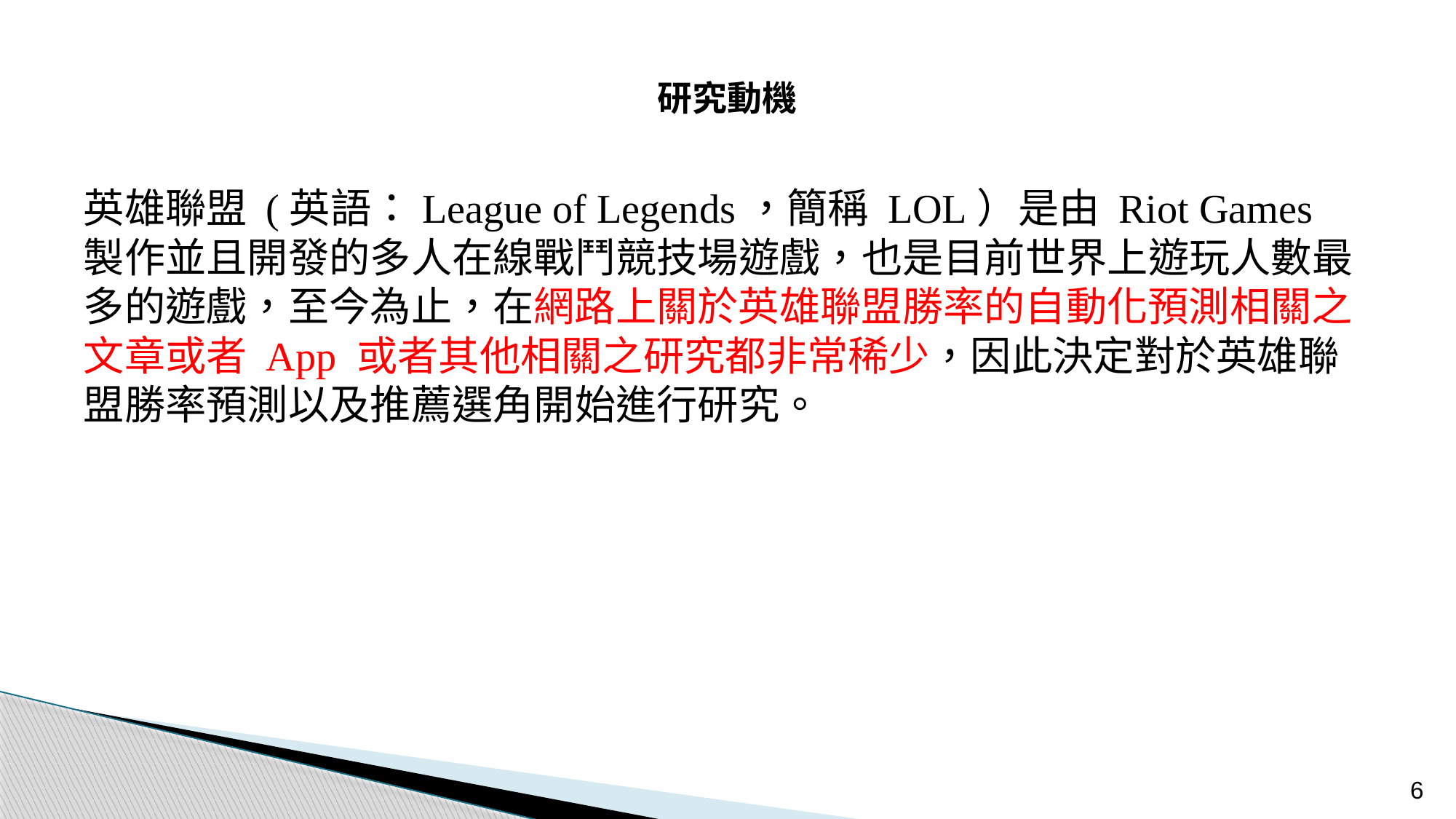

# 研究動機
英雄聯盟 (英語：League of Legends，簡稱 LOL）是由 Riot Games 製作並且開發的多人在線戰鬥競技場遊戲，也是目前世界上遊玩人數最多的遊戲，至今為止，在網路上關於英雄聯盟勝率的自動化預測相關之文章或者 App 或者其他相關之研究都非常稀少，因此決定對於英雄聯盟勝率預測以及推薦選角開始進行研究。
6